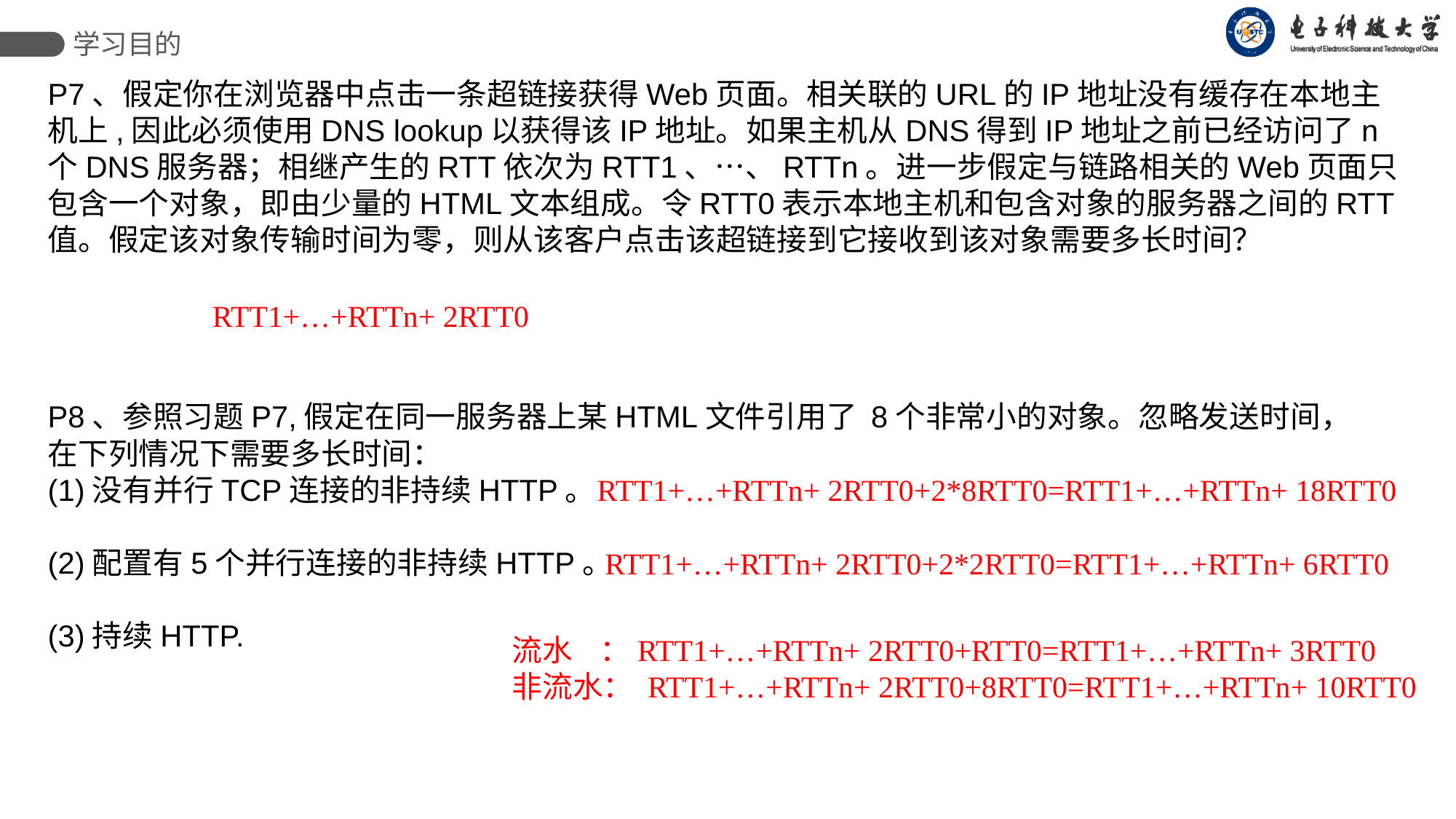

学习目的
P7、假定你在浏览器中点击一条超链接获得Web页面。相关联的URL的IP地址没有缓存在本地主机上,因此必须使用DNS lookup以获得该IP地址。如果主机从DNS得到IP地址之前已经访问了n个DNS服务器；相继产生的RTT依次为RTT1、…、RTTn。进一步假定与链路相关的Web页面只包含一个对象，即由少量的HTML文本组成。令RTT0表示本地主机和包含对象的服务器之间的RTT值。假定该对象传输时间为零，则从该客户点击该超链接到它接收到该对象需要多长时间？
RTT1+…+RTTn+ 2RTT0
P8、参照习题P7,假定在同一服务器上某HTML文件引用了 8个非常小的对象。忽略发送时间，在下列情况下需要多长时间：
(1)没有并行TCP连接的非持续HTTP。

(2)配置有5个并行连接的非持续HTTP。

(3)持续HTTP.
RTT1+…+RTTn+ 2RTT0+2*8RTT0=RTT1+…+RTTn+ 18RTT0
RTT1+…+RTTn+ 2RTT0+2*2RTT0=RTT1+…+RTTn+ 6RTT0
流水    ：RTT1+…+RTTn+ 2RTT0+RTT0=RTT1+…+RTTn+ 3RTT0
非流水： RTT1+…+RTTn+ 2RTT0+8RTT0=RTT1+…+RTTn+ 10RTT0